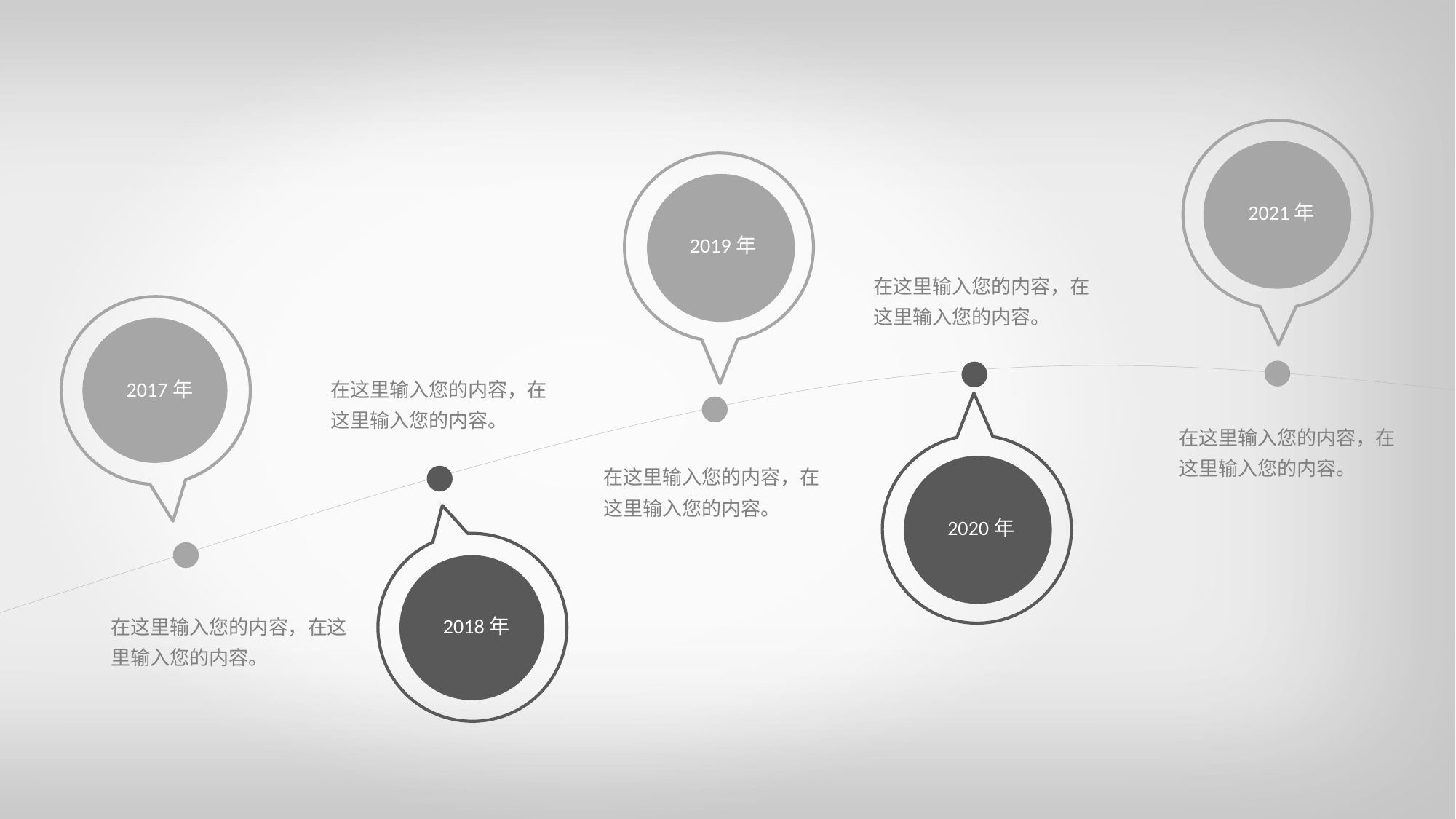

2021年

2019年
在这里输入您的内容，在这里输入您的内容。

2017年

在这里输入您的内容，在这里输入您的内容。

在这里输入您的内容，在这里输入您的内容。

2020年
在这里输入您的内容，在这里输入您的内容。

2018年

在这里输入您的内容，在这里输入您的内容。